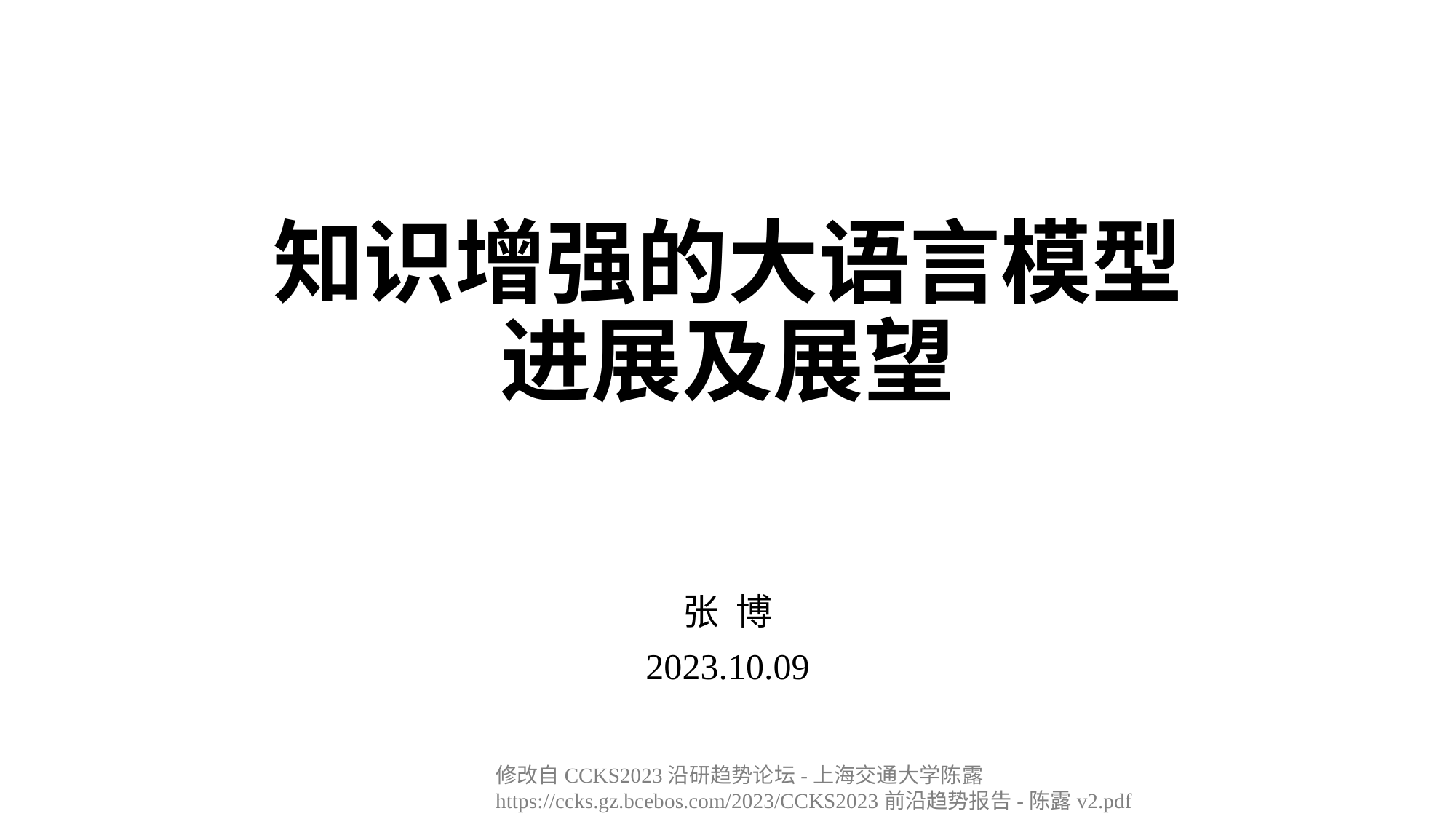

# 知识增强的大语言模型 进展及展望
张  博
2023.10.09
修改自CCKS2023沿研趋势论坛-上海交通大学陈露
https://ccks.gz.bcebos.com/2023/CCKS2023前沿趋势报告-陈露v2.pdf